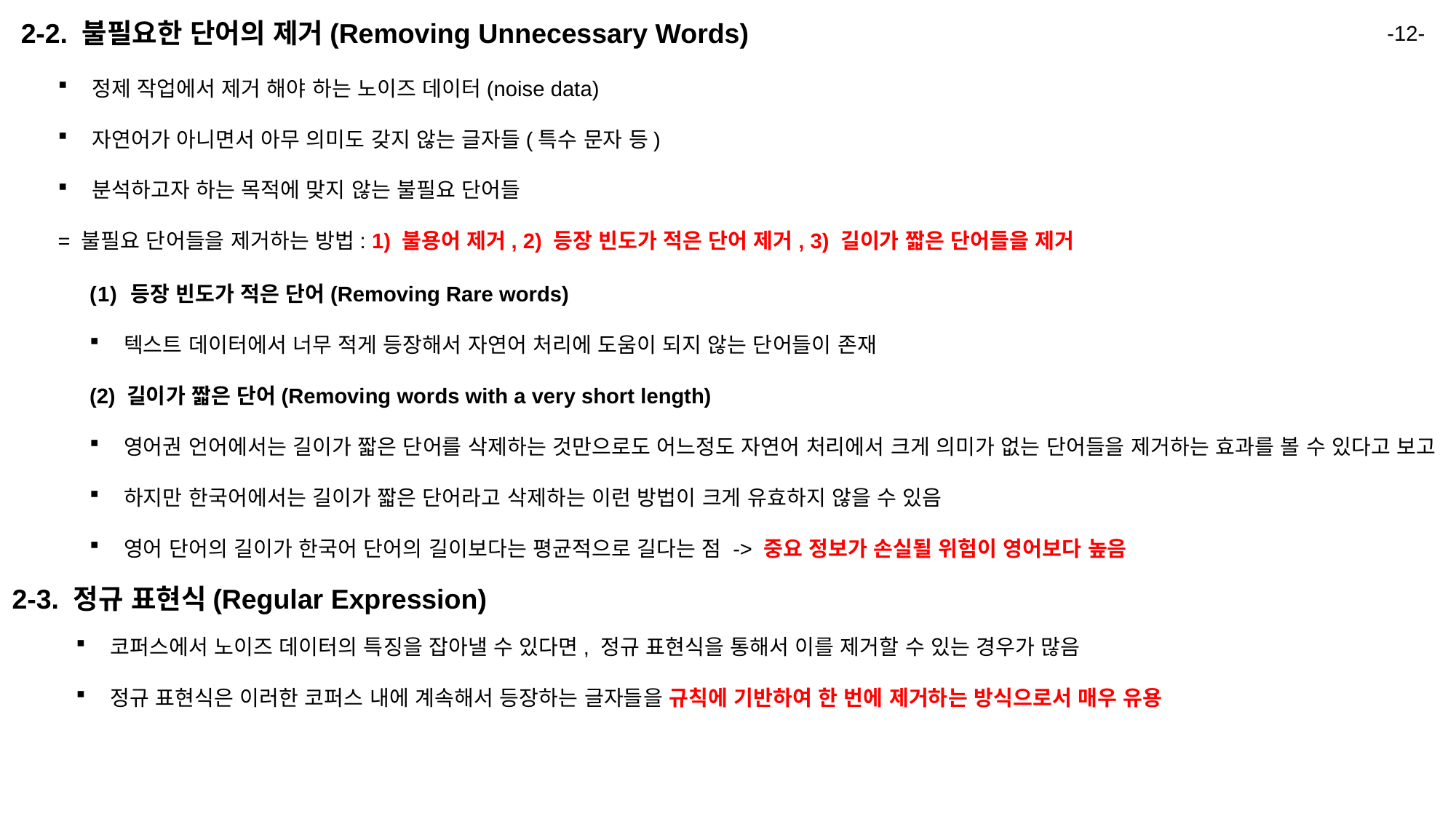

2-2. 불필요한 단어의 제거(Removing Unnecessary Words)
-12-
정제 작업에서 제거 해야 하는 노이즈 데이터(noise data)

자연어가 아니면서 아무 의미도 갖지 않는 글자들(특수 문자 등)

분석하고자 하는 목적에 맞지 않는 불필요 단어들

= 불필요 단어들을 제거하는 방법: 1) 불용어 제거, 2) 등장 빈도가 적은 단어 제거, 3) 길이가 짧은 단어들을 제거
등장 빈도가 적은 단어(Removing Rare words)

텍스트 데이터에서 너무 적게 등장해서 자연어 처리에 도움이 되지 않는 단어들이 존재

(2) 길이가 짧은 단어(Removing words with a very short length)

영어권 언어에서는 길이가 짧은 단어를 삭제하는 것만으로도 어느정도 자연어 처리에서 크게 의미가 없는 단어들을 제거하는 효과를 볼 수 있다고 보고

하지만 한국어에서는 길이가 짧은 단어라고 삭제하는 이런 방법이 크게 유효하지 않을 수 있음

영어 단어의 길이가 한국어 단어의 길이보다는 평균적으로 길다는 점 -> 중요 정보가 손실될 위험이 영어보다 높음
2-3. 정규 표현식(Regular Expression)
코퍼스에서 노이즈 데이터의 특징을 잡아낼 수 있다면, 정규 표현식을 통해서 이를 제거할 수 있는 경우가 많음

정규 표현식은 이러한 코퍼스 내에 계속해서 등장하는 글자들을 규칙에 기반하여 한 번에 제거하는 방식으로서 매우 유용